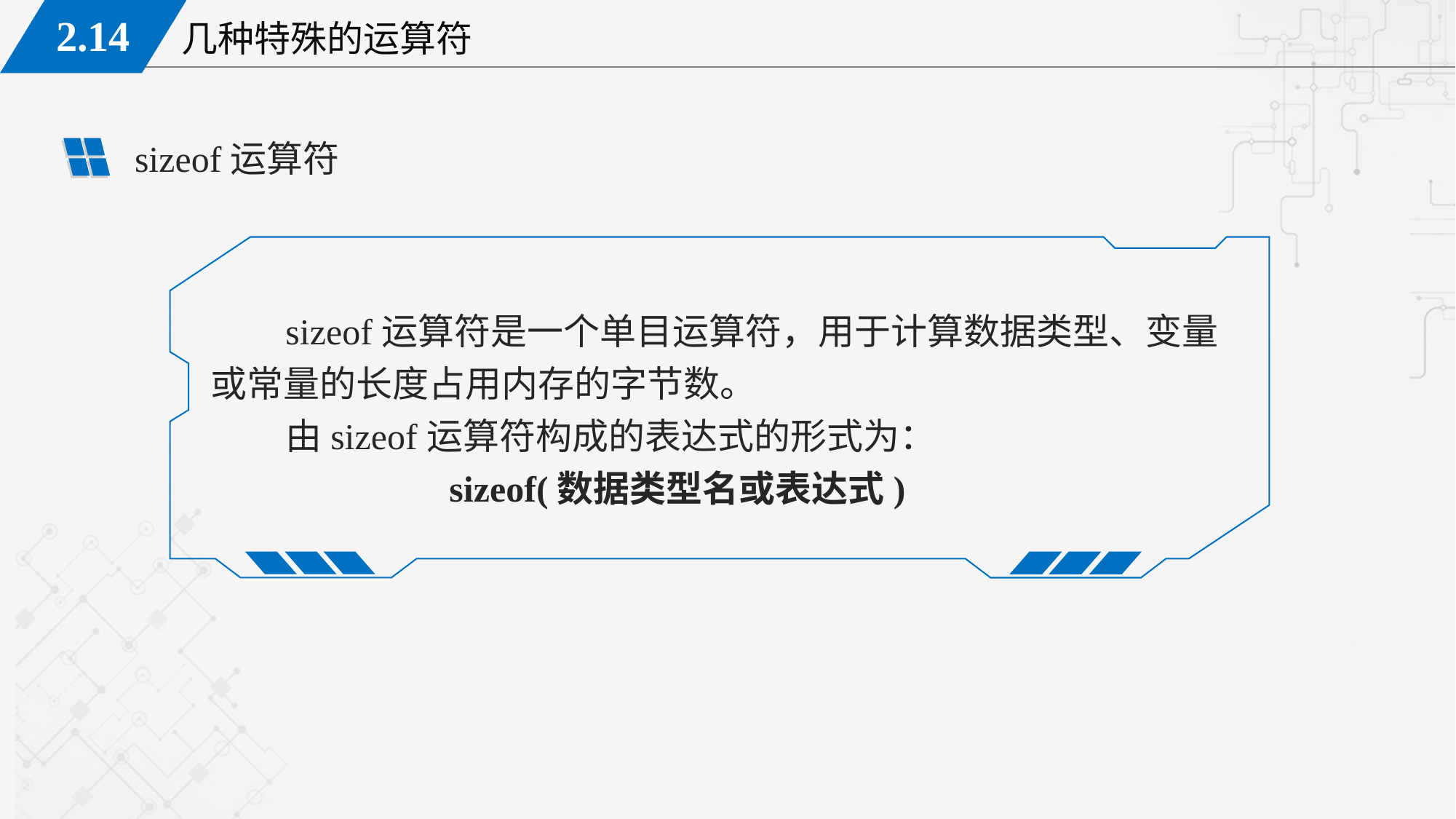

sizeof运算符

sizeof运算符是一个单目运算符，用于计算数据类型、变量或常量的长度占用内存的字节数。
由sizeof运算符构成的表达式的形式为：
                  sizeof(数据类型名或表达式)